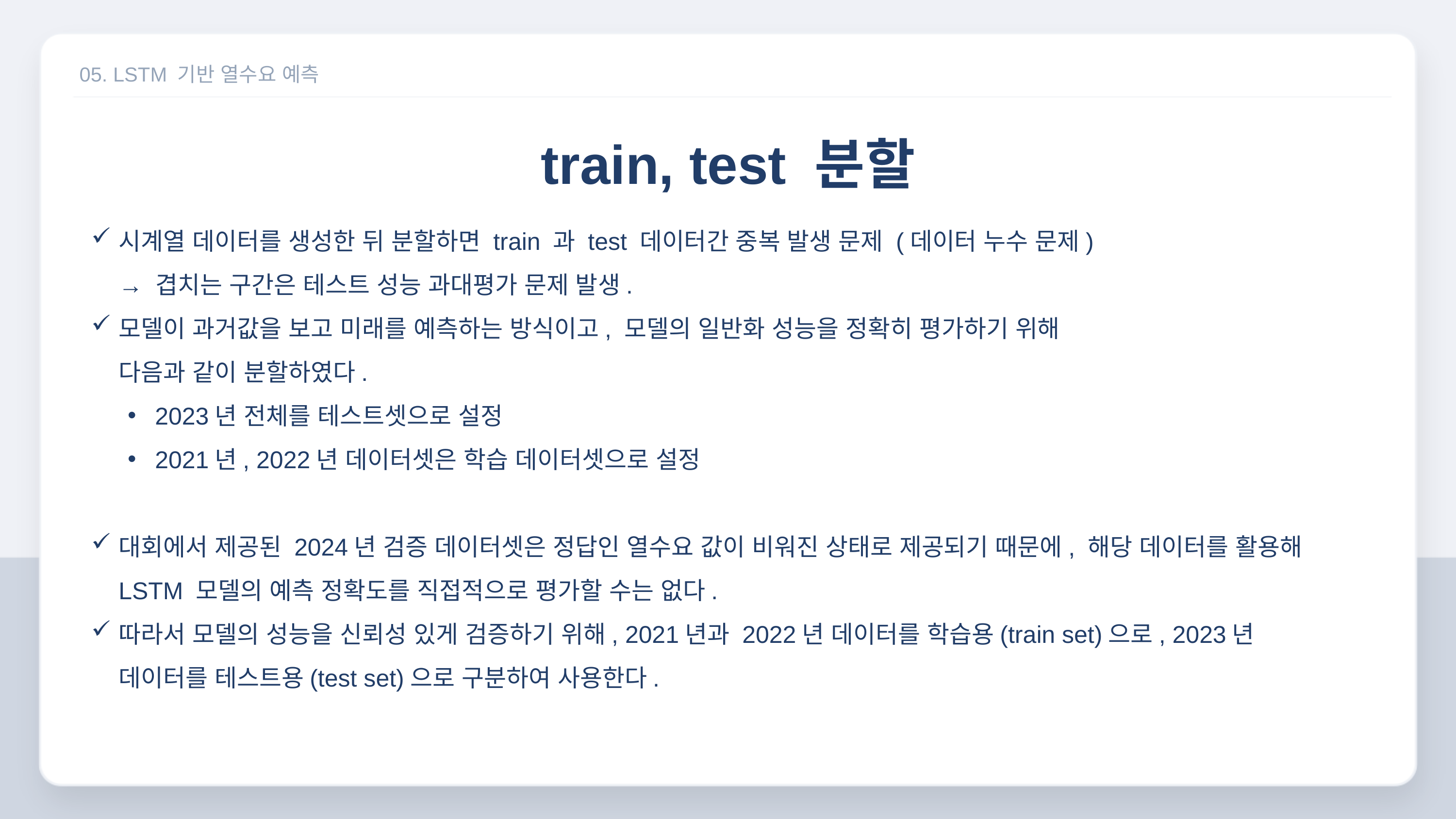

05. LSTM 기반 열수요 예측
train, test 분할
시계열 데이터를 생성한 뒤 분할하면 train 과 test 데이터간 중복 발생 문제 (데이터 누수 문제)
→ 겹치는 구간은 테스트 성능 과대평가 문제 발생.
모델이 과거값을 보고 미래를 예측하는 방식이고, 모델의 일반화 성능을 정확히 평가하기 위해
다음과 같이 분할하였다.
2023년 전체를 테스트셋으로 설정
2021년, 2022년 데이터셋은 학습 데이터셋으로 설정

대회에서 제공된 2024년 검증 데이터셋은 정답인 열수요 값이 비워진 상태로 제공되기 때문에, 해당 데이터를 활용해 LSTM 모델의 예측 정확도를 직접적으로 평가할 수는 없다.
따라서 모델의 성능을 신뢰성 있게 검증하기 위해, 2021년과 2022년 데이터를 학습용(train set)으로, 2023년 데이터를 테스트용(test set)으로 구분하여 사용한다.